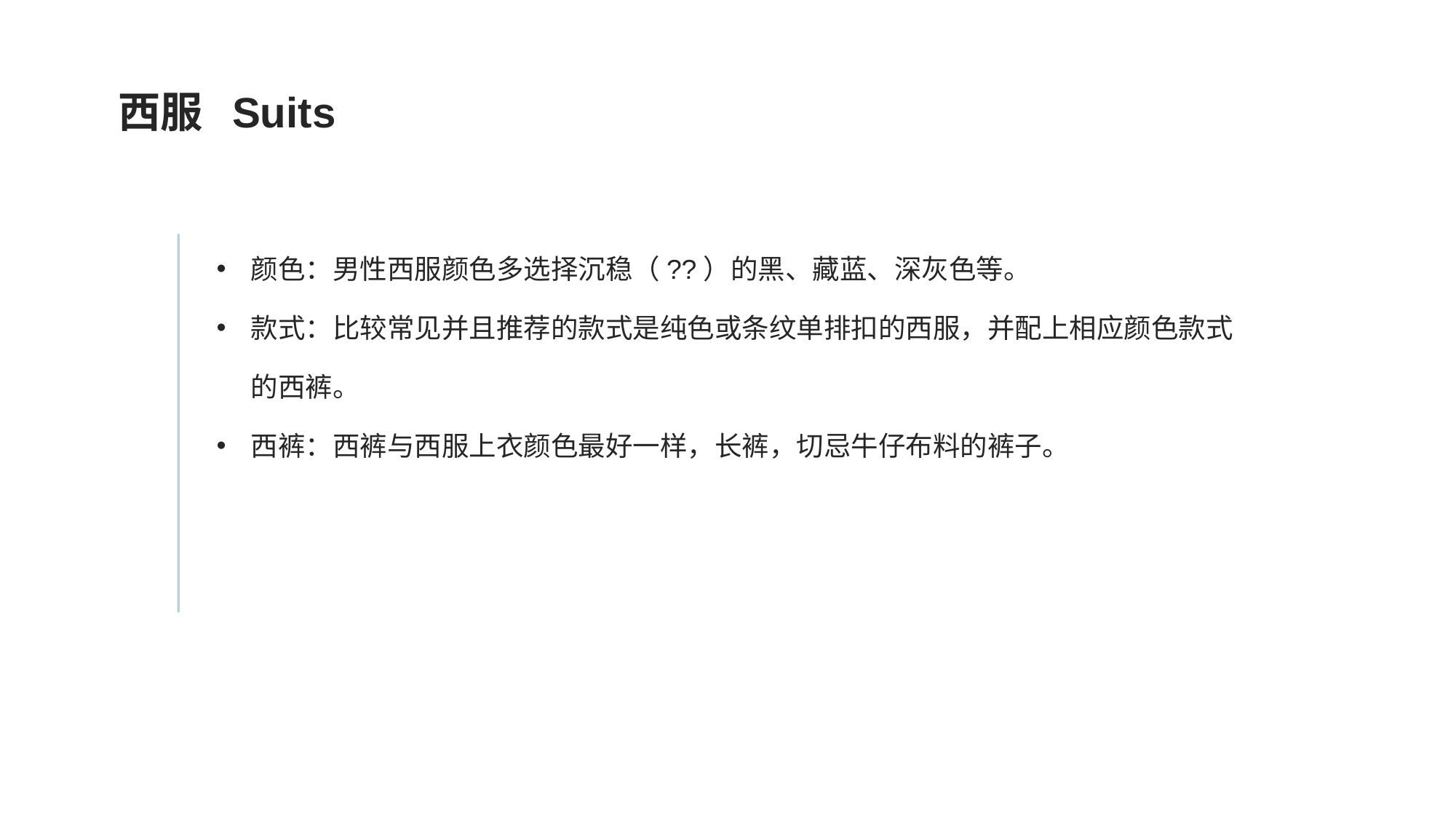

西服  Suits
颜色：男性西服颜色多选择沉稳（??）的黑、藏蓝、深灰色等。
款式：比较常见并且推荐的款式是纯色或条纹单排扣的西服，并配上相应颜色款式的西裤。
西裤：西裤与西服上衣颜色最好一样，长裤，切忌牛仔布料的裤子。